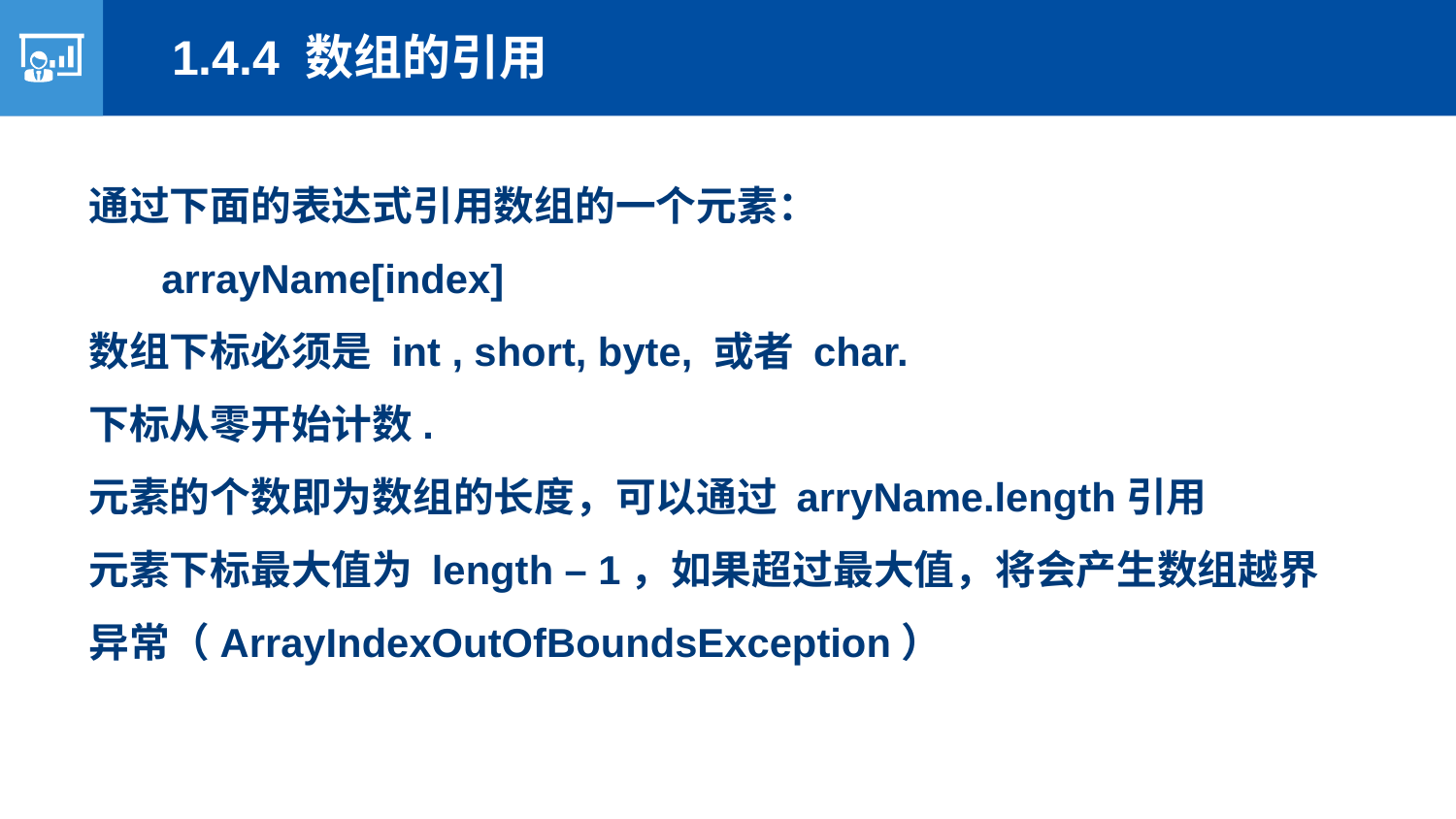

1.4.4 数组的引用
通过下面的表达式引用数组的一个元素：
arrayName[index]
数组下标必须是 int , short, byte, 或者 char.
下标从零开始计数.
元素的个数即为数组的长度，可以通过 arryName.length引用
元素下标最大值为 length – 1，如果超过最大值，将会产生数组越界异常（ArrayIndexOutOfBoundsException）